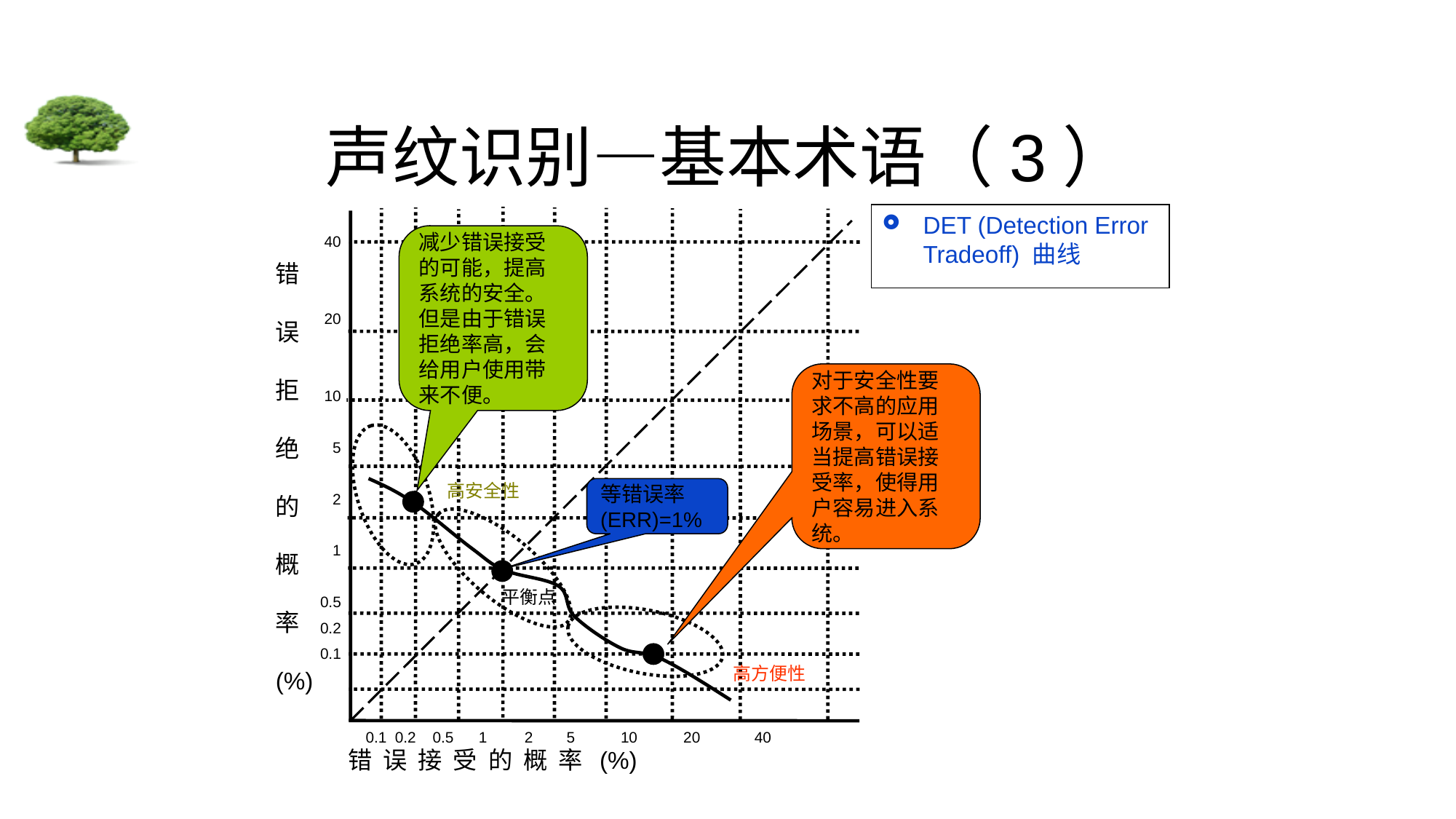

# 声纹识别—基本术语（3）
DET (Detection Error Tradeoff) 曲线

错

误

拒

绝

的

概

率

(%)
40

20

10

5

2

1

0.5
0.2
0.1
0.1  0.2    0.5      1         2        5           10           20             40
错  误  接  受  的  概  率  (%)
减少错误接受的可能，提高系统的安全。但是由于错误拒绝率高，会给用户使用带来不便。
对于安全性要求不高的应用场景，可以适当提高错误接受率，使得用户容易进入系统。

高安全性

等错误率(ERR)=1%

平衡点

高方便性